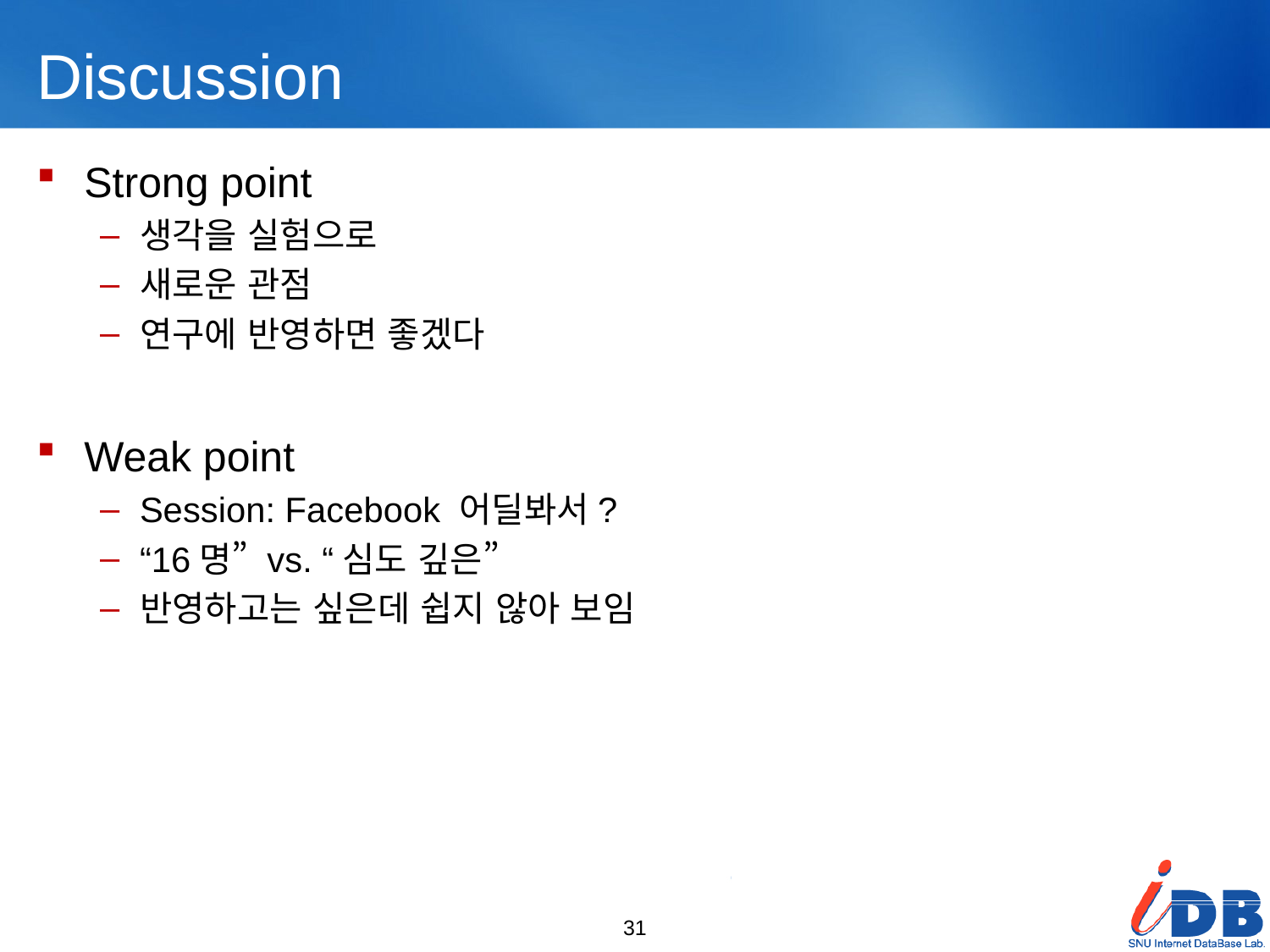

# Discussion
Strong point
생각을 실험으로
새로운 관점
연구에 반영하면 좋겠다

Weak point
Session: Facebook 어딜봐서?
“16명” vs. “심도 깊은”
반영하고는 싶은데 쉽지 않아 보임

31